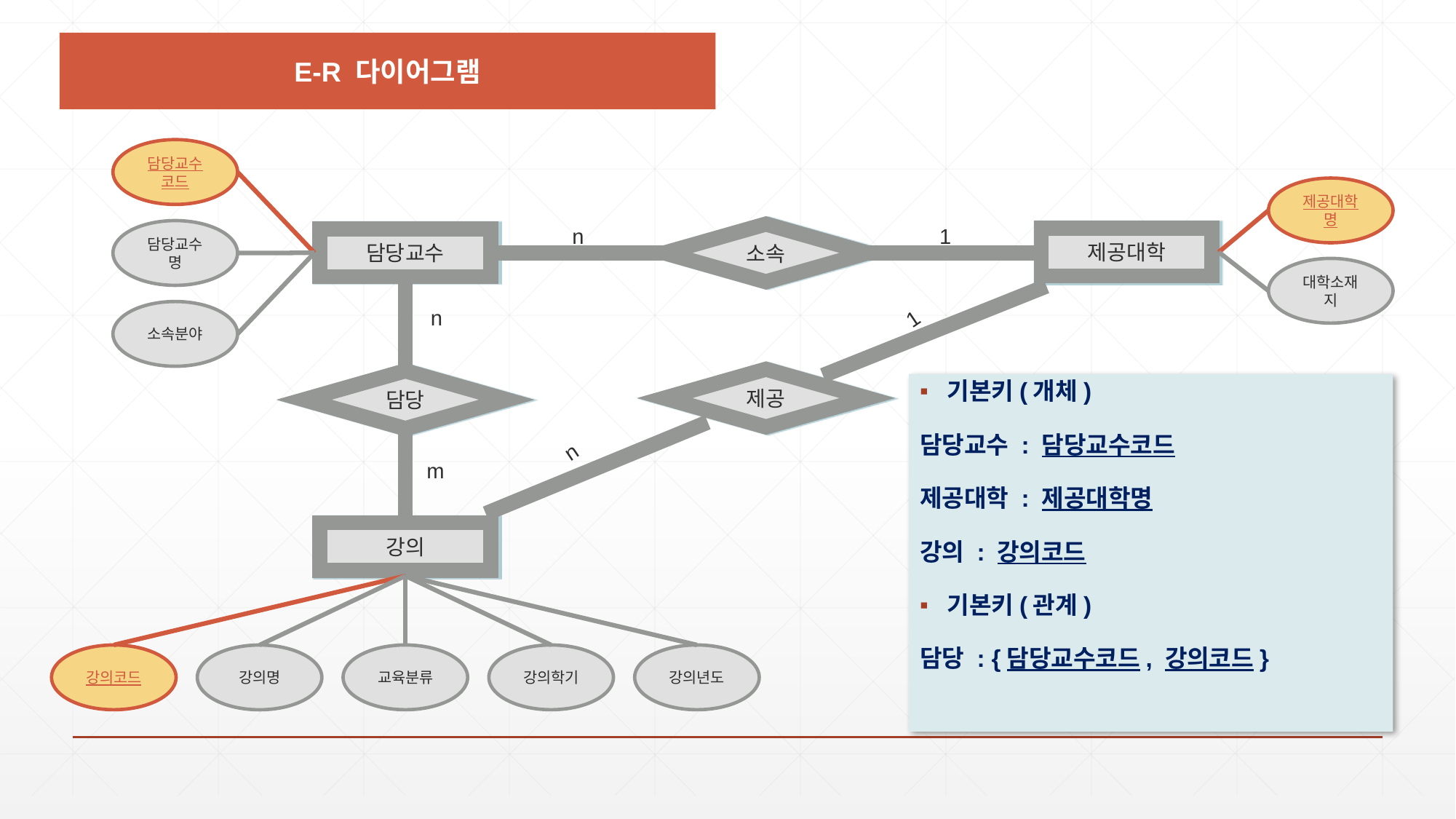

E-R 다이어그램
담당교수
코드
담당교수명
소속분야
제공대학명
대학소재지
1
n
소속
제공대학
담당교수
제공
담당
강의
n
1
n
m
강의년도
강의학기
교육분류
강의코드
강의명
기본키(개체)
담당교수 : 담당교수코드
제공대학 : 제공대학명
강의 : 강의코드
기본키(관계)
담당 : {담당교수코드, 강의코드}